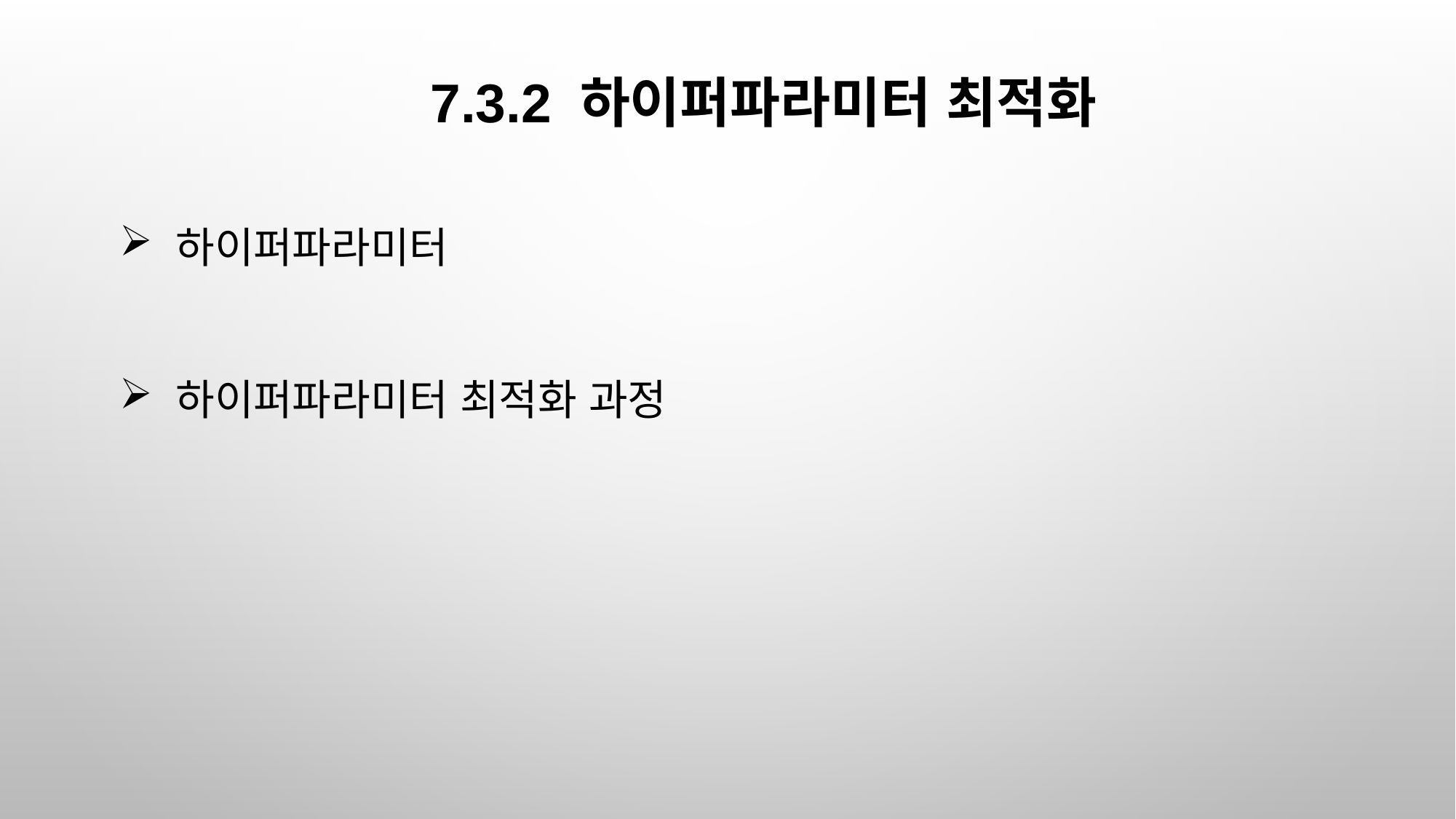

# 7.3.2 하이퍼파라미터 최적화
 하이퍼파라미터

 하이퍼파라미터 최적화 과정